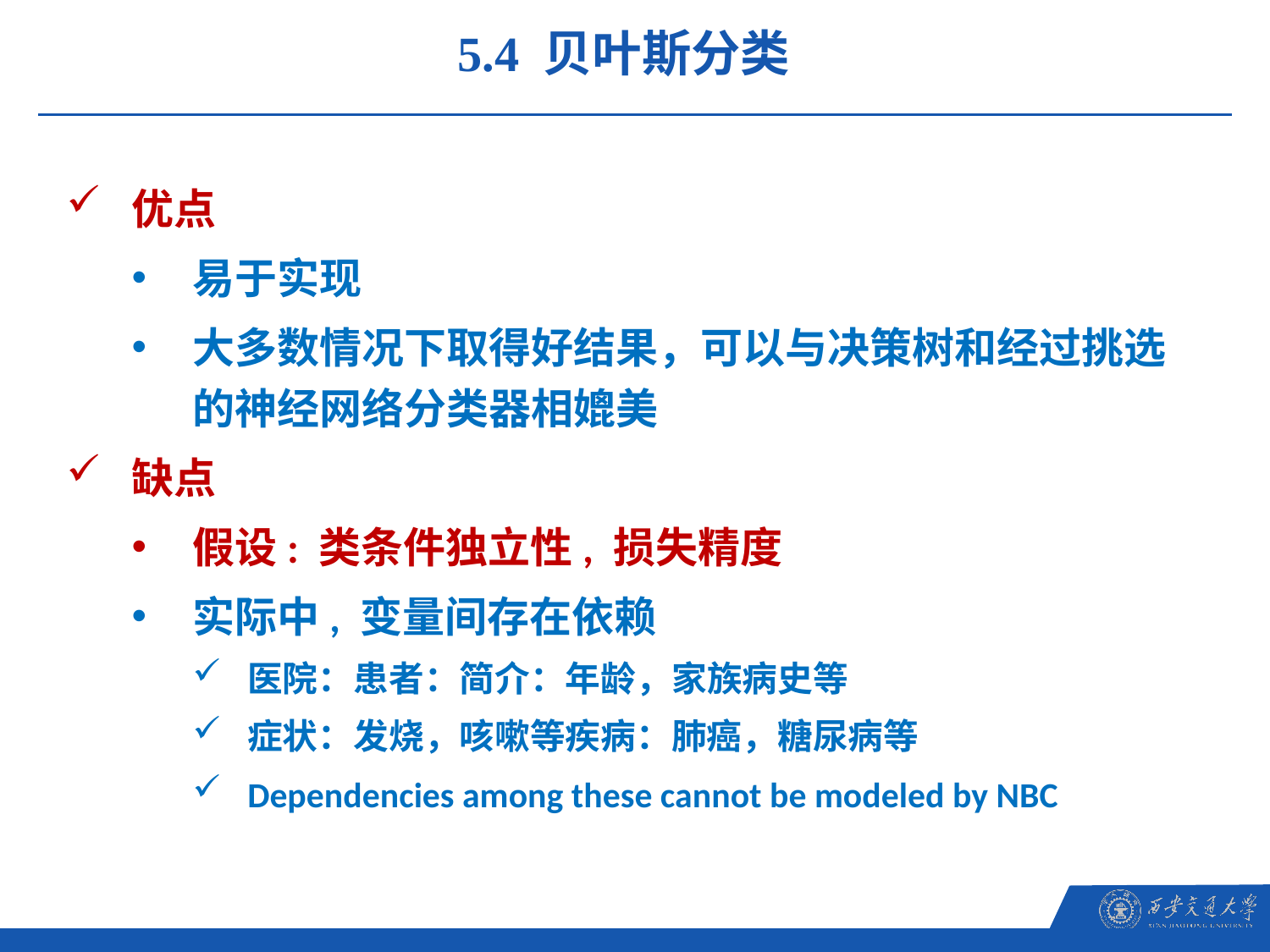

5.4 贝叶斯分类
优点
易于实现
大多数情况下取得好结果，可以与决策树和经过挑选的神经网络分类器相媲美
缺点
假设: 类条件独立性, 损失精度
实际中, 变量间存在依赖
医院：患者：简介：年龄，家族病史等
症状：发烧，咳嗽等疾病：肺癌，糖尿病等
Dependencies among these cannot be modeled by NBC